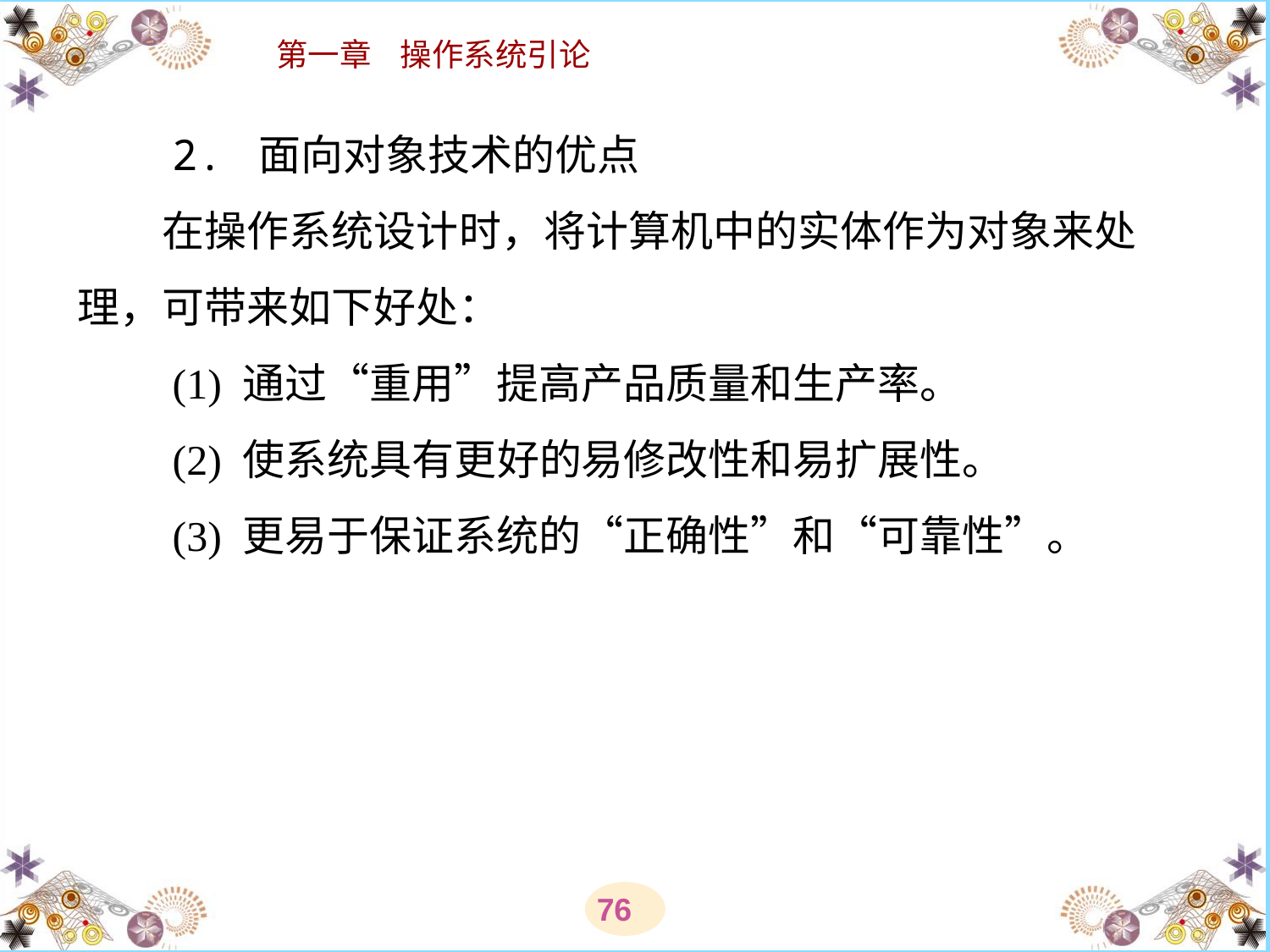

# 2. 面向对象技术的优点 　　在操作系统设计时，将计算机中的实体作为对象来处理，可带来如下好处： 　　(1) 通过“重用”提高产品质量和生产率。 　　(2) 使系统具有更好的易修改性和易扩展性。 　　(3) 更易于保证系统的“正确性”和“可靠性”。